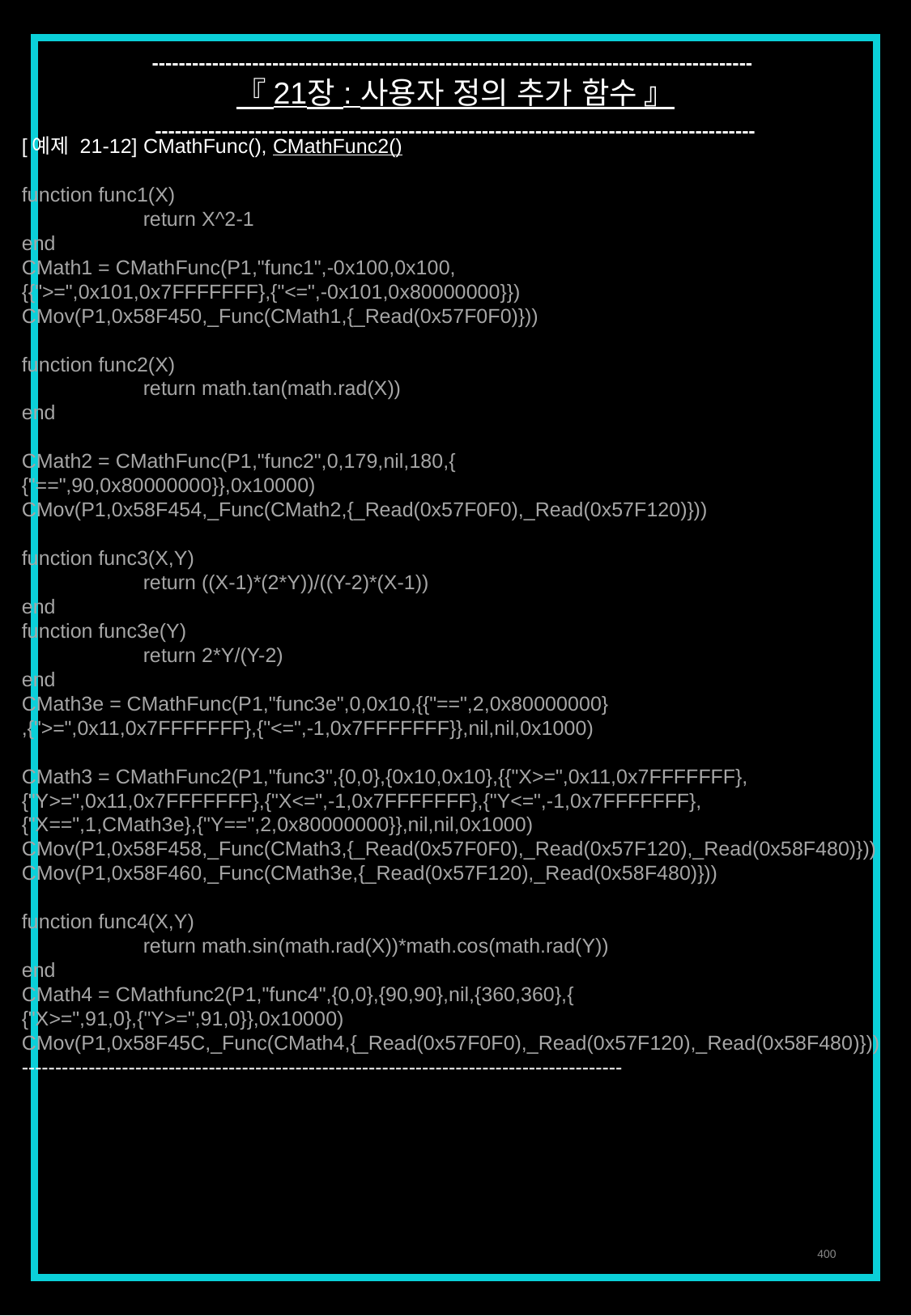

------------------------------------------------------------------------------------------
『 21장 : 사용자 정의 추가 함수 』
------------------------------------------------------------------------------------------
[예제 21-12] CMathFunc(), CMathFunc2()

function func1(X)
	return X^2-1
end
CMath1 = CMathFunc(P1,"func1",-0x100,0x100,
{{">=",0x101,0x7FFFFFFF},{"<=",-0x101,0x80000000}})
CMov(P1,0x58F450,_Func(CMath1,{_Read(0x57F0F0)}))

function func2(X)
	return math.tan(math.rad(X))
end

CMath2 = CMathFunc(P1,"func2",0,179,nil,180,{
{"==",90,0x80000000}},0x10000)
CMov(P1,0x58F454,_Func(CMath2,{_Read(0x57F0F0),_Read(0x57F120)}))

function func3(X,Y)
	return ((X-1)*(2*Y))/((Y-2)*(X-1))
end
function func3e(Y)
	return 2*Y/(Y-2)
end
CMath3e = CMathFunc(P1,"func3e",0,0x10,{{"==",2,0x80000000}
,{">=",0x11,0x7FFFFFFF},{"<=",-1,0x7FFFFFFF}},nil,nil,0x1000)

CMath3 = CMathFunc2(P1,"func3",{0,0},{0x10,0x10},{{"X>=",0x11,0x7FFFFFFF},
{"Y>=",0x11,0x7FFFFFFF},{"X<=",-1,0x7FFFFFFF},{"Y<=",-1,0x7FFFFFFF},
{"X==",1,CMath3e},{"Y==",2,0x80000000}},nil,nil,0x1000)
CMov(P1,0x58F458,_Func(CMath3,{_Read(0x57F0F0),_Read(0x57F120),_Read(0x58F480)}))
CMov(P1,0x58F460,_Func(CMath3e,{_Read(0x57F120),_Read(0x58F480)}))

function func4(X,Y)
	return math.sin(math.rad(X))*math.cos(math.rad(Y))
end
CMath4 = CMathfunc2(P1,"func4",{0,0},{90,90},nil,{360,360},{
{"X>=",91,0},{"Y>=",91,0}},0x10000)
CMov(P1,0x58F45C,_Func(CMath4,{_Read(0x57F0F0),_Read(0x57F120),_Read(0x58F480)}))
------------------------------------------------------------------------------------------
400